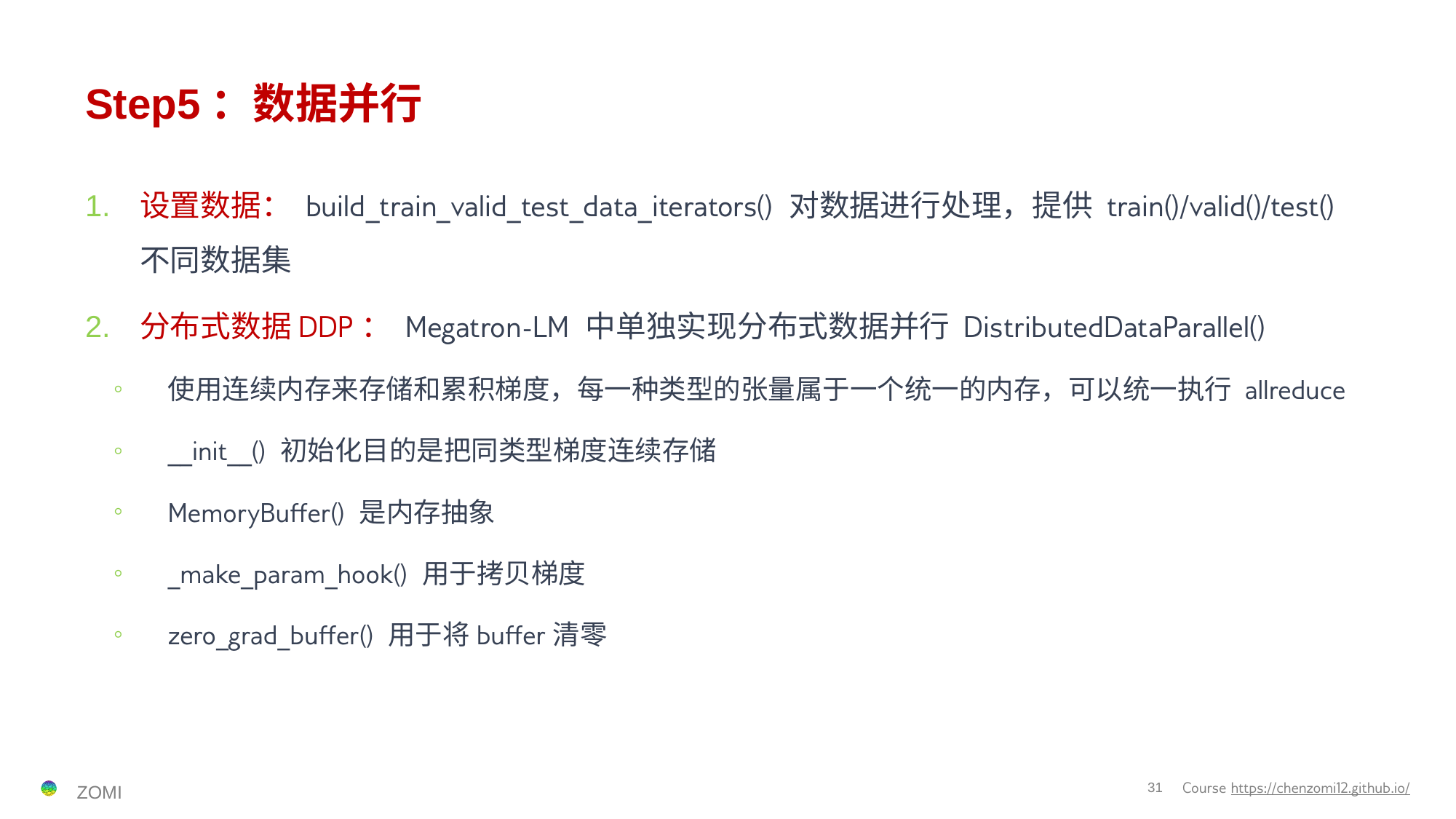

# Step5：数据并行
设置数据： build_train_valid_test_data_iterators() 对数据进行处理，提供 train()/valid()/test() 不同数据集
分布式数据DDP： Megatron-LM 中单独实现分布式数据并行 DistributedDataParallel()
使用连续内存来存储和累积梯度，每一种类型的张量属于一个统一的内存，可以统一执行 allreduce
__init__() 初始化目的是把同类型梯度连续存储
MemoryBuffer() 是内存抽象
_make_param_hook() 用于拷贝梯度
zero_grad_buffer() 用于将buffer清零